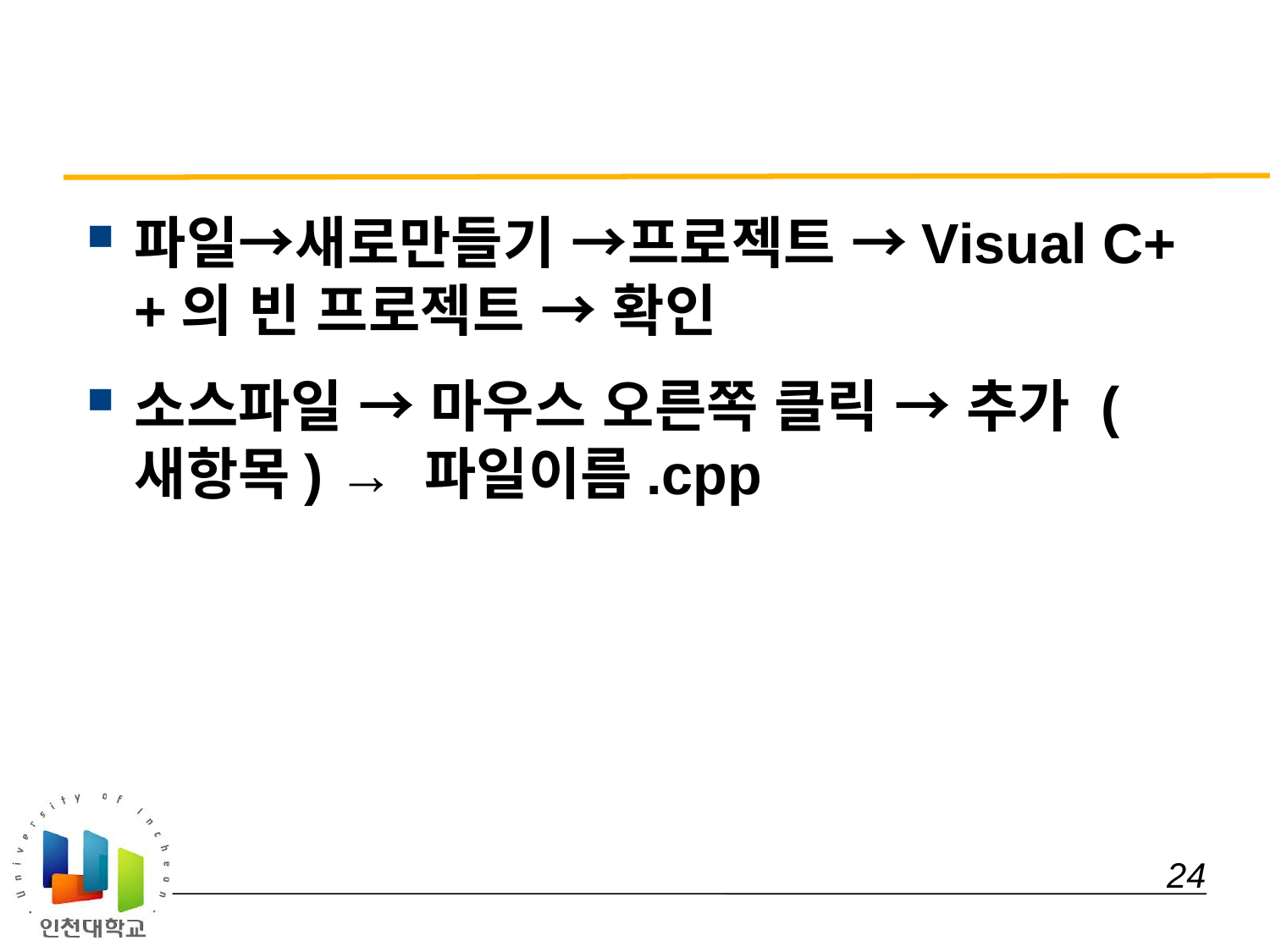

#
파일→새로만들기 →프로젝트 →Visual C++의 빈 프로젝트 → 확인
소스파일 → 마우스 오른쪽 클릭 → 추가 (새항목) → 파일이름.cpp
 24